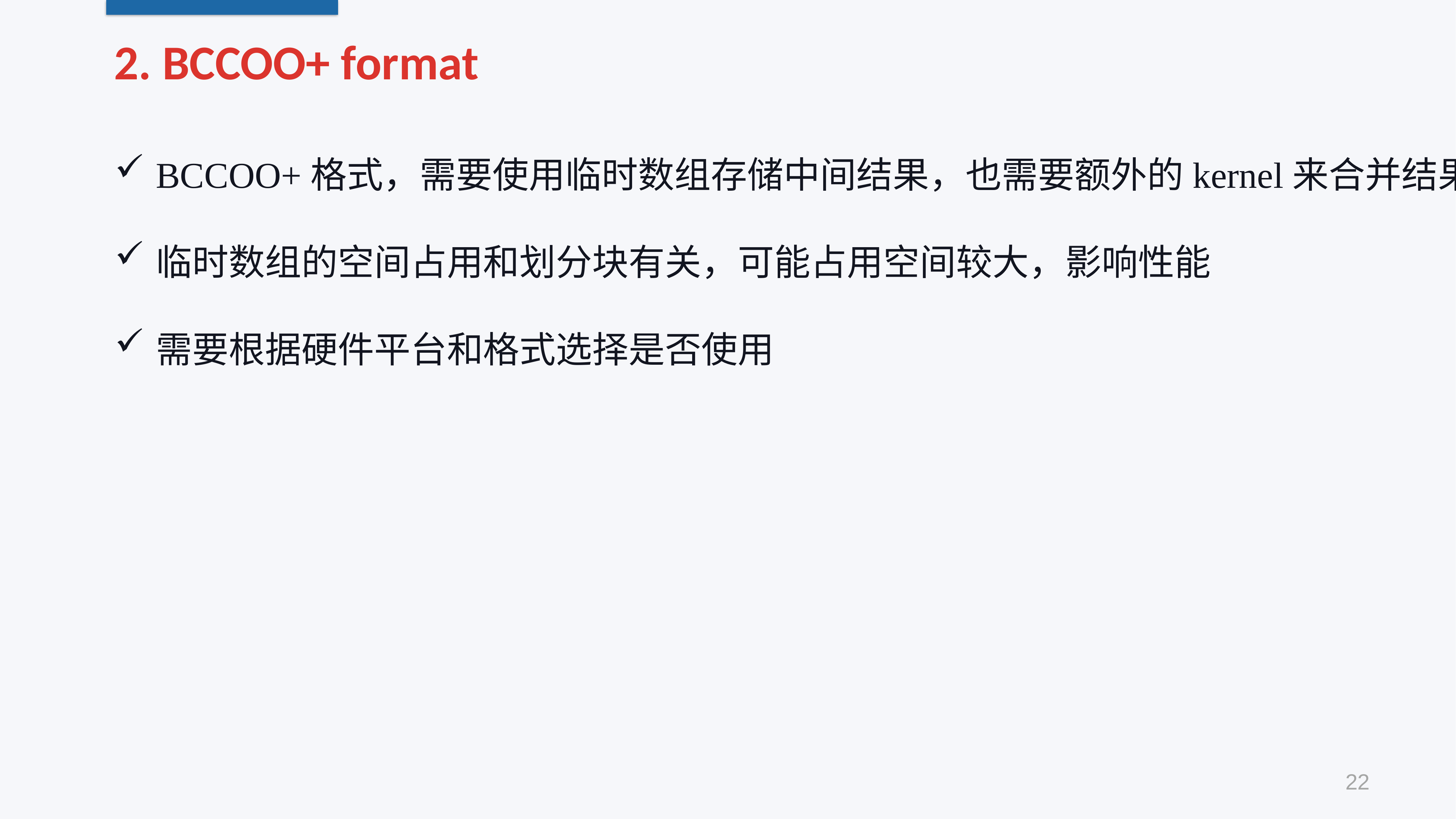

2. BCCOO+ format
BCCOO+格式，需要使用临时数组存储中间结果，也需要额外的kernel来合并结果

临时数组的空间占用和划分块有关，可能占用空间较大，影响性能

需要根据硬件平台和格式选择是否使用
22